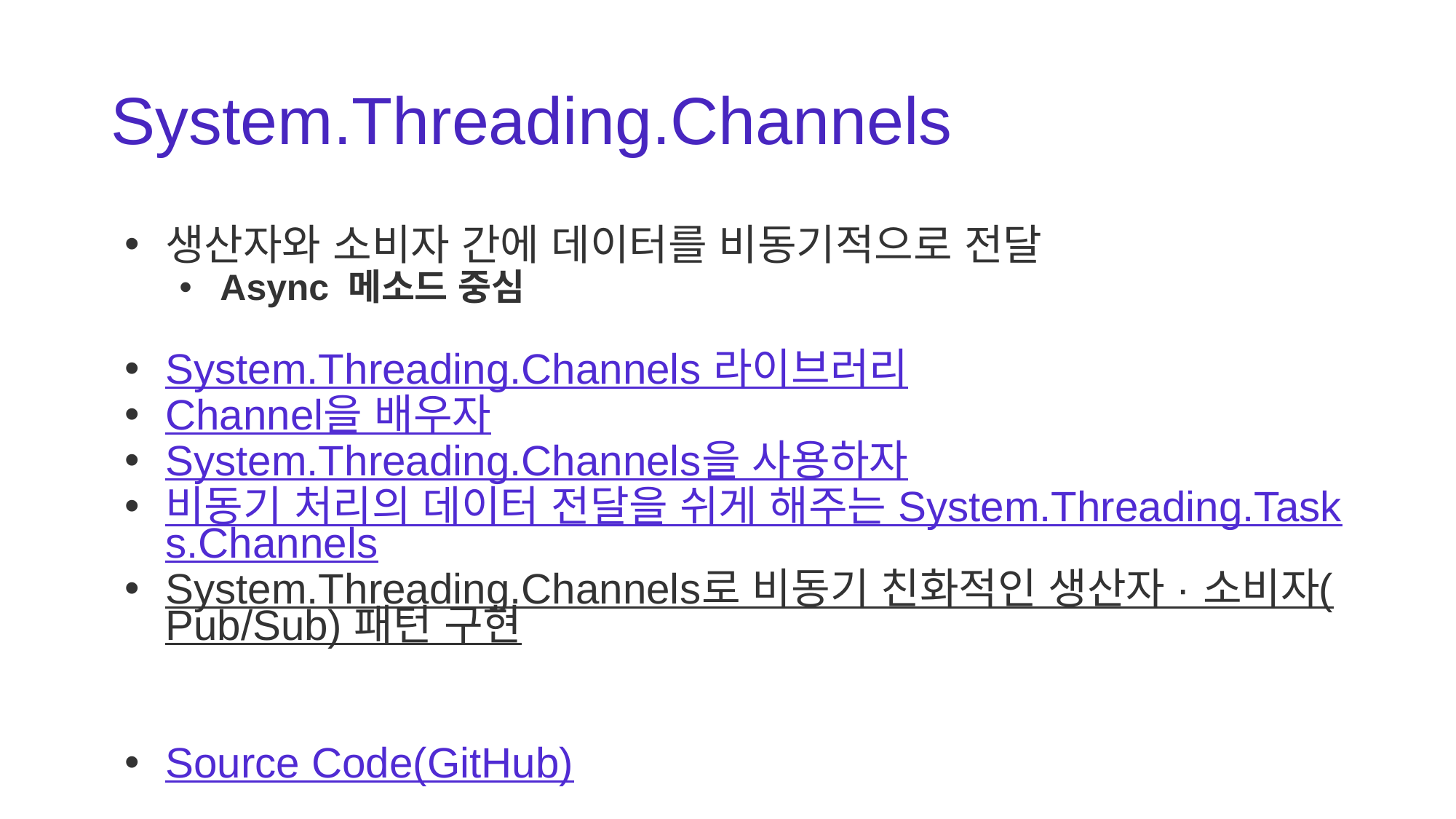

# System.Threading.Channels
생산자와 소비자 간에 데이터를 비동기적으로 전달
Async 메소드 중심
System.Threading.Channels 라이브러리
Channel을 배우자
System.Threading.Channels을 사용하자
비동기 처리의 데이터 전달을 쉬게 해주는 System.Threading.Tasks.Channels
System.Threading.Channels로 비동기 친화적인 생산자 · 소비자(Pub/Sub) 패턴 구현
Source Code(GitHub)